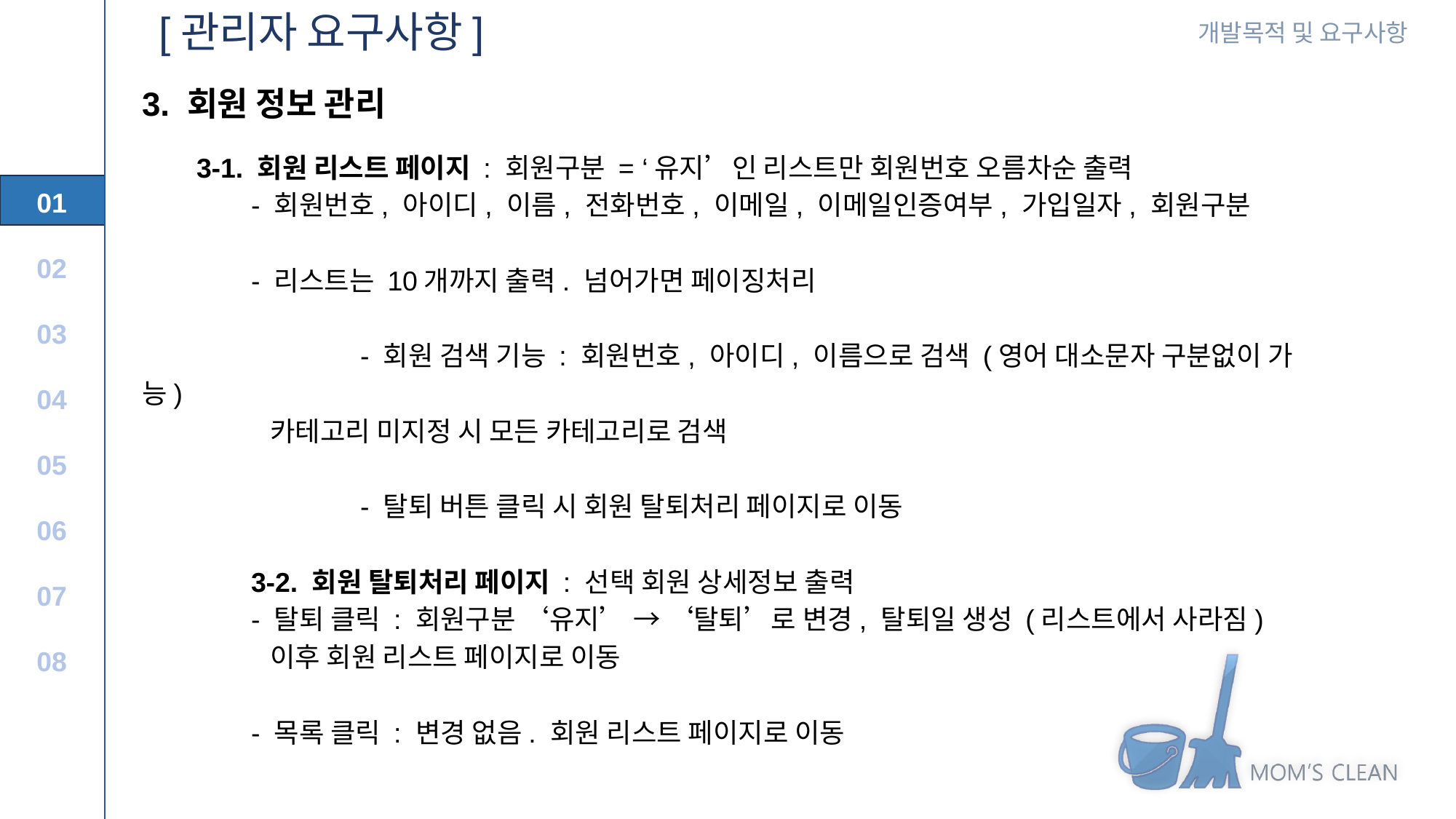

[관리자 요구사항]

3. 회원 정보 관리

3-1. 회원 리스트 페이지 : 회원구분 = ‘유지’인 리스트만 회원번호 오름차순 출력
- 회원번호, 아이디, 이름, 전화번호, 이메일, 이메일인증여부, 가입일자, 회원구분

- 리스트는 10개까지 출력. 넘어가면 페이징처리

		- 회원 검색 기능 : 회원번호, 아이디, 이름으로 검색 (영어 대소문자 구분없이 가능)
  카테고리 미지정 시 모든 카테고리로 검색

		- 탈퇴 버튼 클릭 시 회원 탈퇴처리 페이지로 이동

	3-2. 회원 탈퇴처리 페이지 : 선택 회원 상세정보 출력
- 탈퇴 클릭 : 회원구분 ‘유지’ → ‘탈퇴’로 변경, 탈퇴일 생성 (리스트에서 사라짐)
  이후 회원 리스트 페이지로 이동

- 목록 클릭 : 변경 없음. 회원 리스트 페이지로 이동